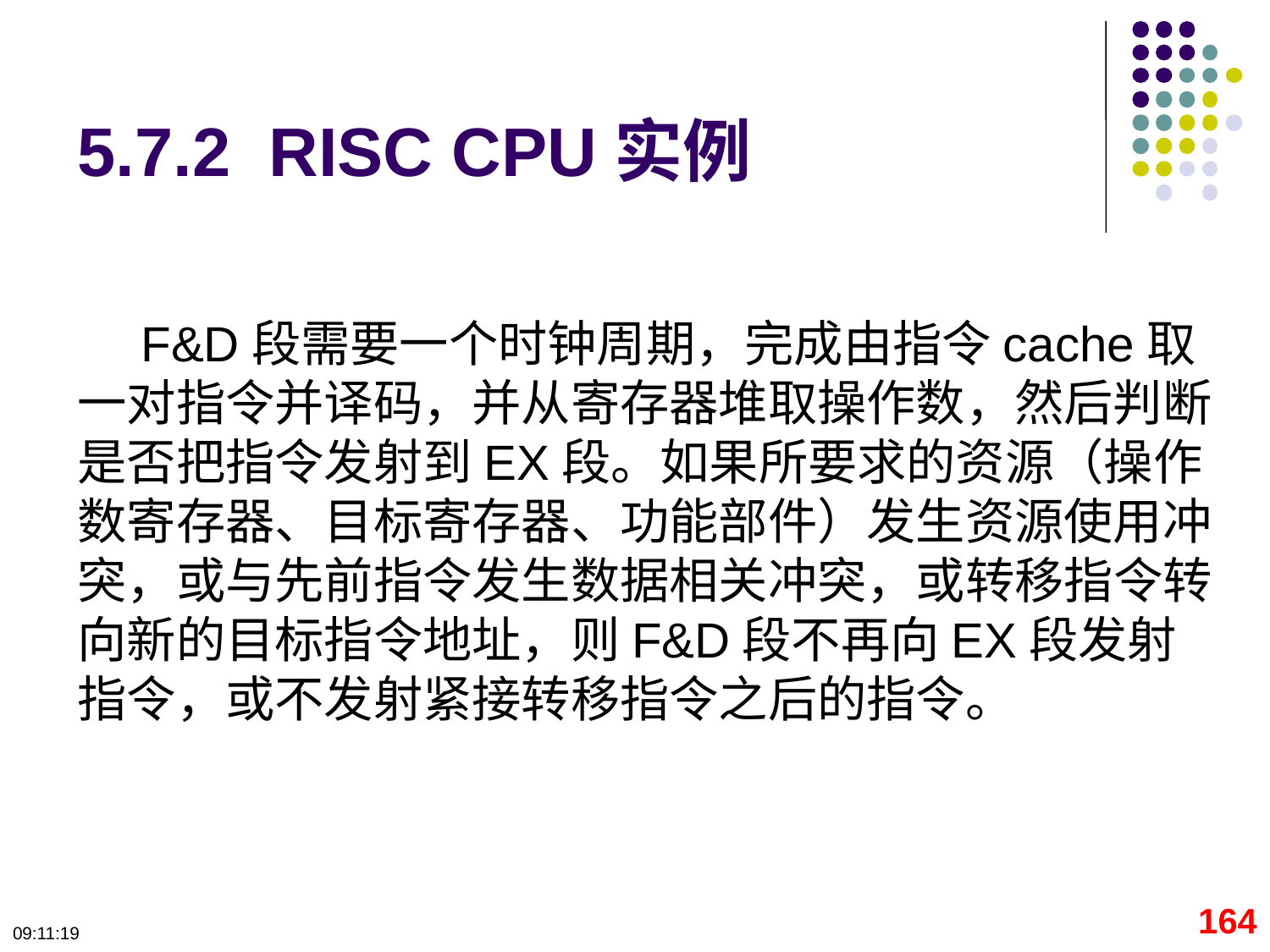

# 5.7.2  RISC CPU实例
F&D段需要一个时钟周期，完成由指令cache取一对指令并译码，并从寄存器堆取操作数，然后判断是否把指令发射到EX段。如果所要求的资源（操作数寄存器、目标寄存器、功能部件）发生资源使用冲突，或与先前指令发生数据相关冲突，或转移指令转向新的目标指令地址，则F&D段不再向EX段发射指令，或不发射紧接转移指令之后的指令。
164
09:11:19